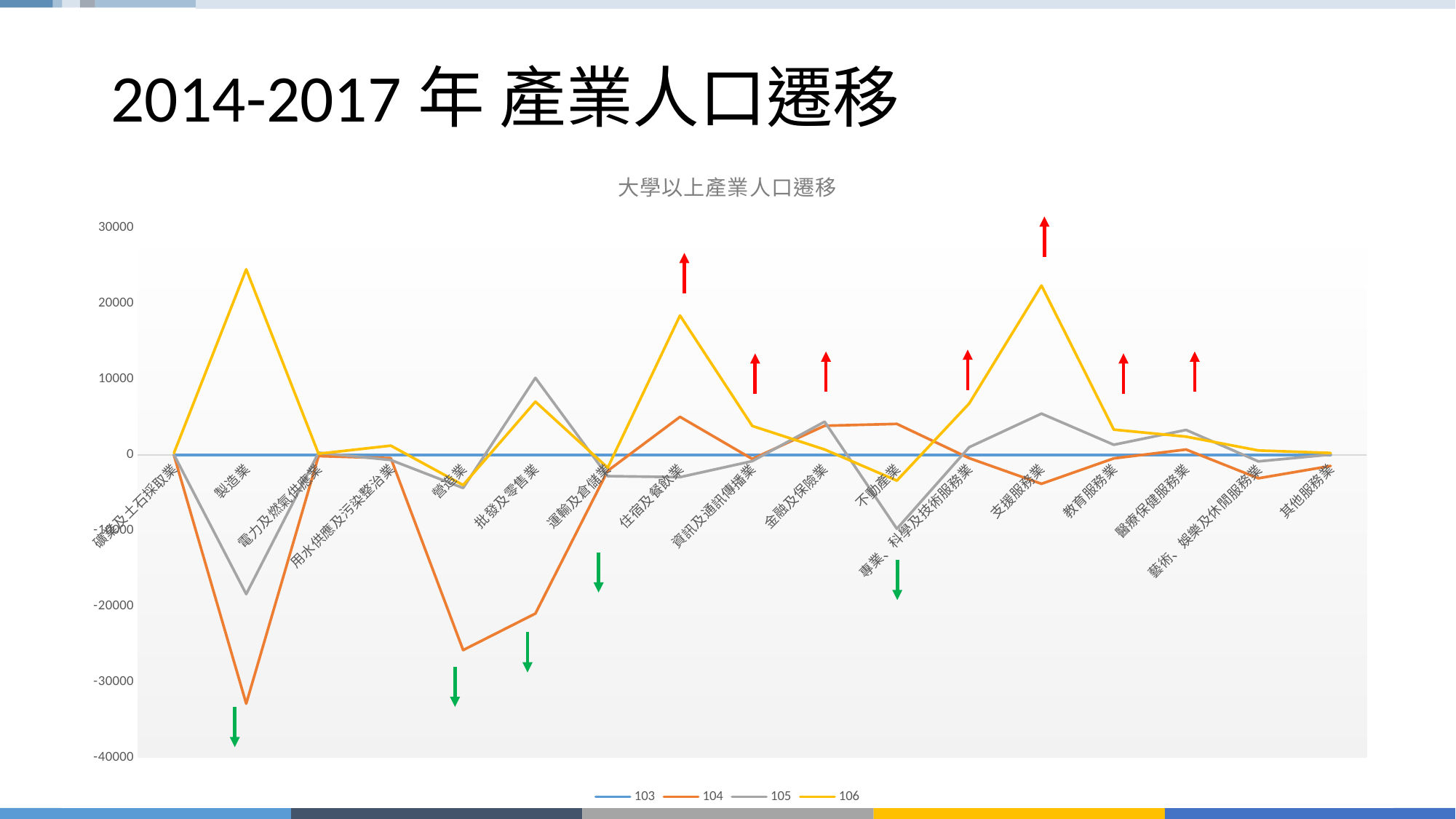

# 2014-2017年 產業人口遷移

### Chart: 大學以上產業人口遷移

| Category | 103 | 104 | 105 | 106 |
|---|---|---|---|---|
| 礦業及土石採取業 | 0.0 | -43.0 | 38.0 | 238.0 |
| 製造業 | 0.0 | -32872.0 | -18402.0 | 24510.0 |
| 電力及燃氣供應業 | 0.0 | -163.0 | 286.0 | 147.0 |
| 用水供應及污染整治業 | 0.0 | -435.0 | -678.0 | 1217.0 |
| 營造業 | 0.0 | -25798.0 | -4385.0 | -3995.0 |
| 批發及零售業 | 0.0 | -20969.0 | 10171.0 | 7030.0 |
| 運輸及倉儲業 | 0.0 | -2105.0 | -2810.0 | -1701.0 |
| 住宿及餐飲業 | 0.0 | 5021.0 | -2949.0 | 18408.0 |
| 資訊及通訊傳播業 | 0.0 | -544.0 | -830.0 | 3820.0 |
| 金融及保險業 | 0.0 | 3846.0 | 4387.0 | 709.0 |
| 不動產業 | 0.0 | 4092.0 | -9771.0 | -3405.0 |
| 專業、科學及技術服務業 | 0.0 | -438.0 | 1011.0 | 6791.0 |
| 支援服務業 | 0.0 | -3828.0 | 5446.0 | 22368.0 |
| 教育服務業 | 0.0 | -466.0 | 1335.0 | 3337.0 |
| 醫療保健服務業 | 0.0 | 706.0 | 3297.0 | 2411.0 |
| 藝術、娛樂及休閒服務業 | 0.0 | -3098.0 | -862.0 | 579.0 |
| 其他服務業 | 0.0 | -1465.0 | 39.0 | 253.0 |